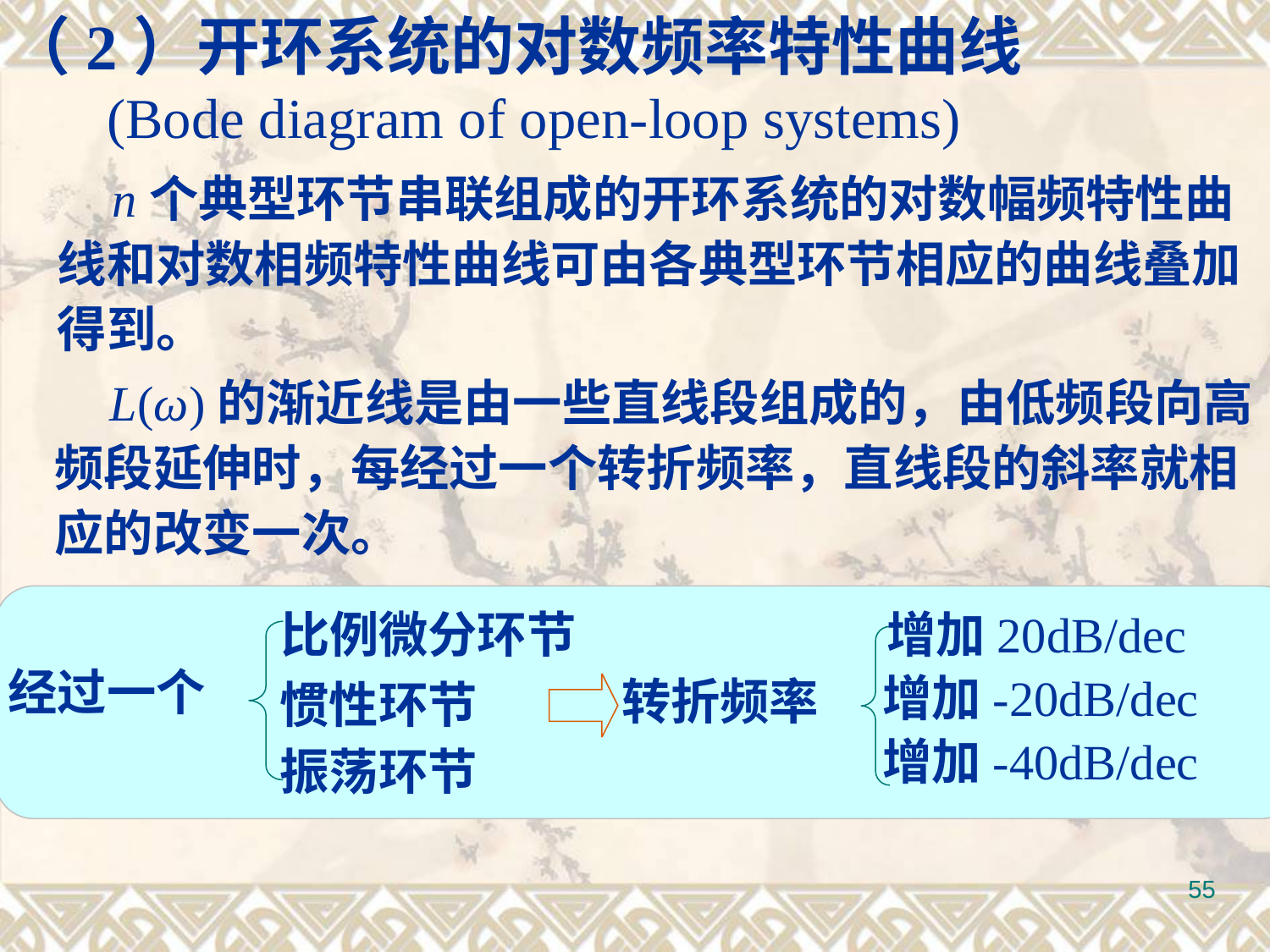

（2）开环系统的对数频率特性曲线
       (Bode diagram of open-loop systems)
    n个典型环节串联组成的开环系统的对数幅频特性曲线和对数相频特性曲线可由各典型环节相应的曲线叠加得到。
    L(ω)的渐近线是由一些直线段组成的，由低频段向高频段延伸时，每经过一个转折频率，直线段的斜率就相应的改变一次。

增加20dB/dec
比例微分环节

经过一个
增加-20dB/dec
转折频率
惯性环节

增加-40dB/dec
振荡环节
55